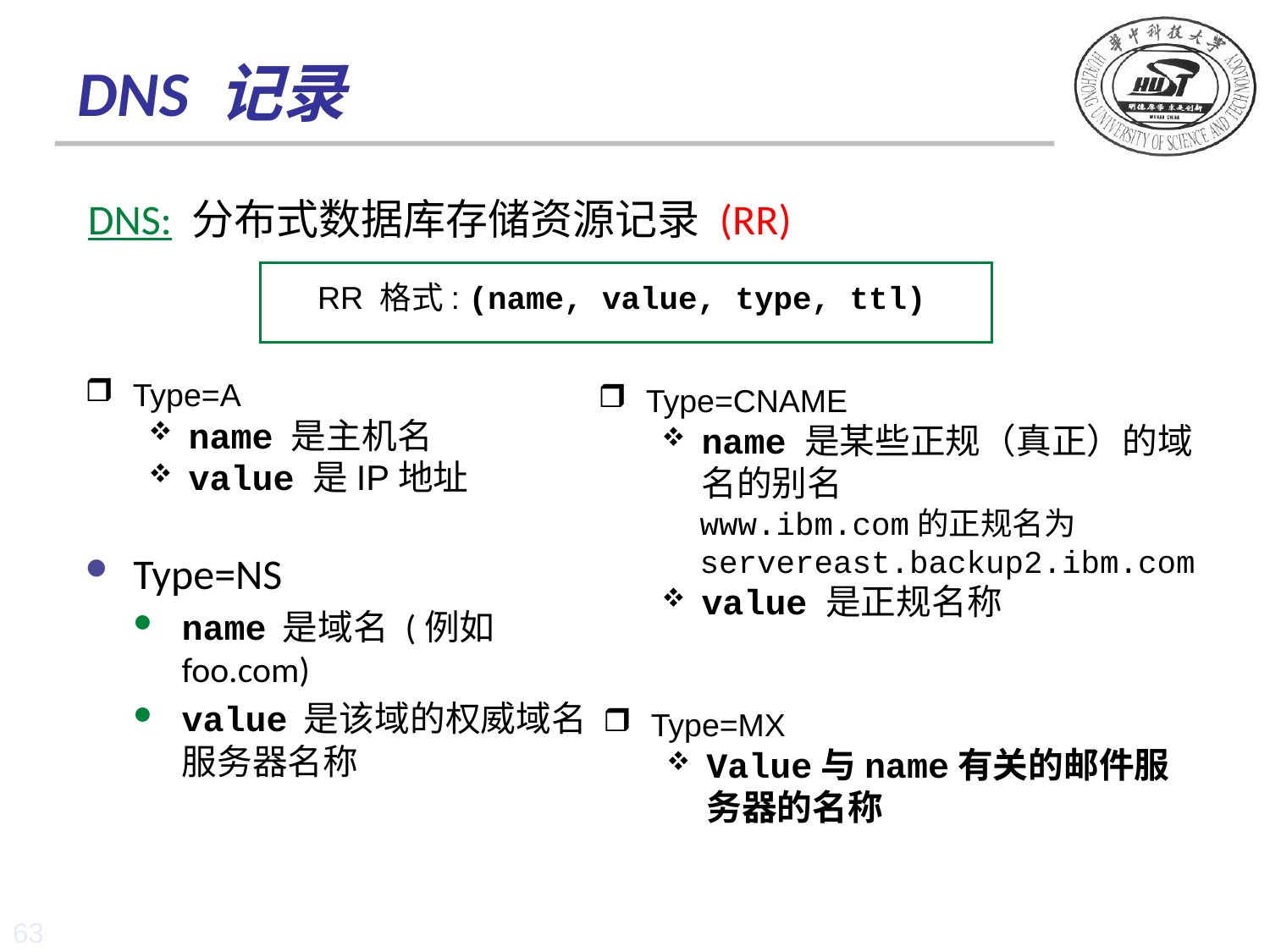

# DNS 记录
DNS: 分布式数据库存储资源记录 (RR)

RR 格式: (name, value, type, ttl)
Type=A
name 是主机名
value 是IP地址

Type=CNAME
name 是某些正规（真正）的域名的别名
  www.ibm.com的正规名为
  servereast.backup2.ibm.com
value 是正规名称

Type=NS
name 是域名 (例如foo.com)
value 是该域的权威域名服务器名称
Type=MX
Value与name有关的邮件服务器的名称

63